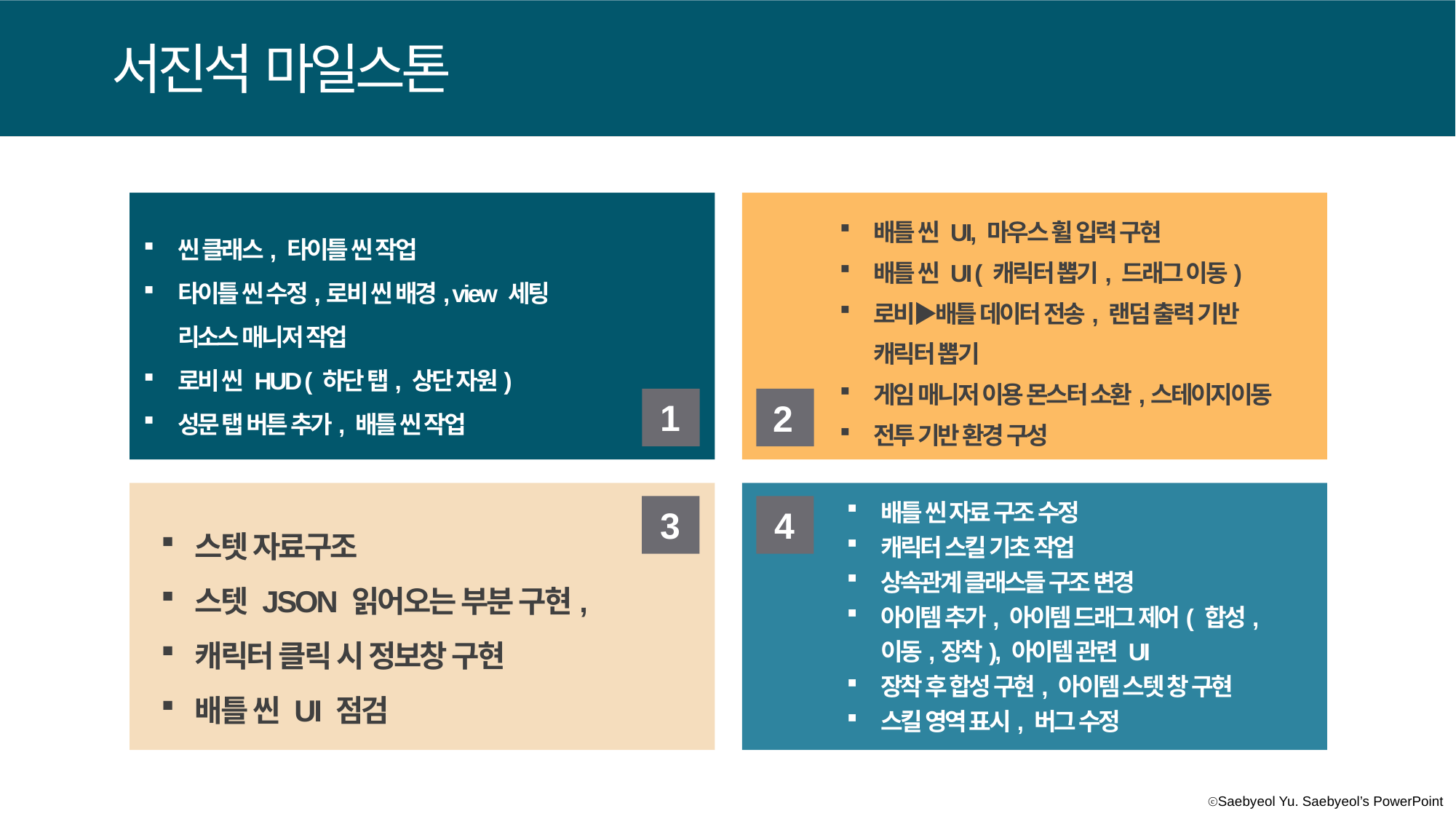

서진석 마일스톤

배틀 씬 UI, 마우스 휠 입력 구현
배틀 씬 UI ( 캐릭터 뽑기, 드래그 이동)
로비▶배틀 데이터 전송, 랜덤 출력 기반 캐릭터 뽑기
게임 매니저 이용 몬스터 소환,스테이지이동
전투 기반 환경 구성
씬 클래스, 타이틀 씬 작업
타이틀 씬 수정,로비 씬 배경, view 세팅
리소스 매니저 작업
로비 씬 HUD ( 하단 탭, 상단 자원)
성문 탭 버튼 추가, 배틀 씬 작업

1
2

배틀 씬 자료 구조 수정
캐릭터 스킬 기초 작업
상속관계 클래스들 구조 변경
아이템 추가, 아이템 드래그 제어( 합성,이동,장착), 아이템 관련 UI
장착 후 합성 구현, 아이템 스텟 창 구현
스킬 영역 표시, 버그 수정

4
3
스텟 자료구조
스텟 JSON 읽어오는 부분 구현,
캐릭터 클릭 시 정보창 구현
배틀 씬 UI 점검